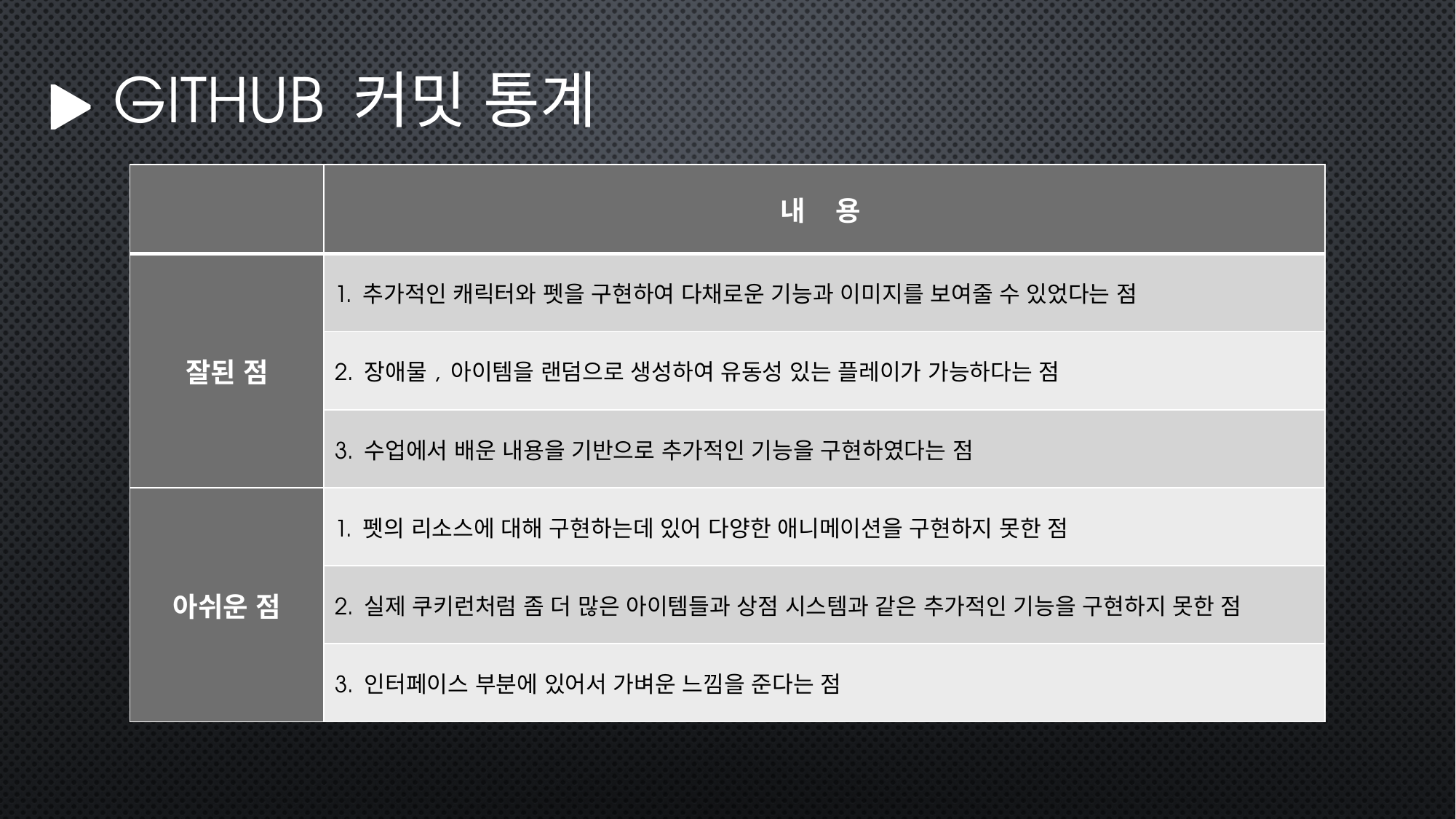

# ▶ Github 커밋 통계
|  | 내 용 |
| --- | --- |
| 잘된 점 | 1. 추가적인 캐릭터와 펫을 구현하여 다채로운 기능과 이미지를 보여줄 수 있었다는 점 |
|  | 2. 장애물, 아이템을 랜덤으로 생성하여 유동성 있는 플레이가 가능하다는 점 |
|  | 3. 수업에서 배운 내용을 기반으로 추가적인 기능을 구현하였다는 점 |
| 아쉬운 점 | 1. 펫의 리소스에 대해 구현하는데 있어 다양한 애니메이션을 구현하지 못한 점 |
|  | 2. 실제 쿠키런처럼 좀 더 많은 아이템들과 상점 시스템과 같은 추가적인 기능을 구현하지 못한 점 |
|  | 3. 인터페이스 부분에 있어서 가벼운 느낌을 준다는 점 |